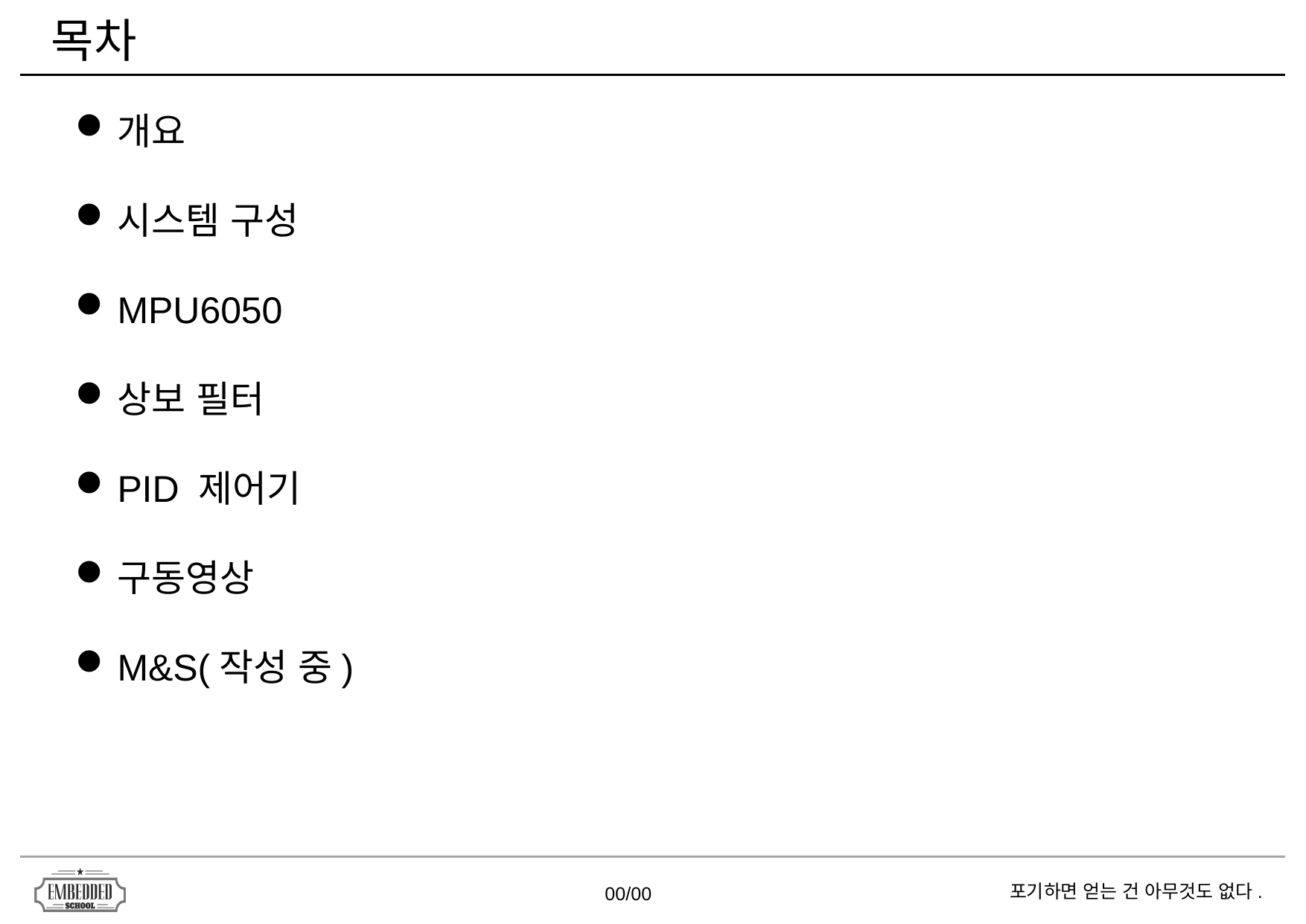

목차
개요
시스템 구성

MPU6050
상보 필터

PID 제어기

구동영상
M&S(작성 중)
00/00